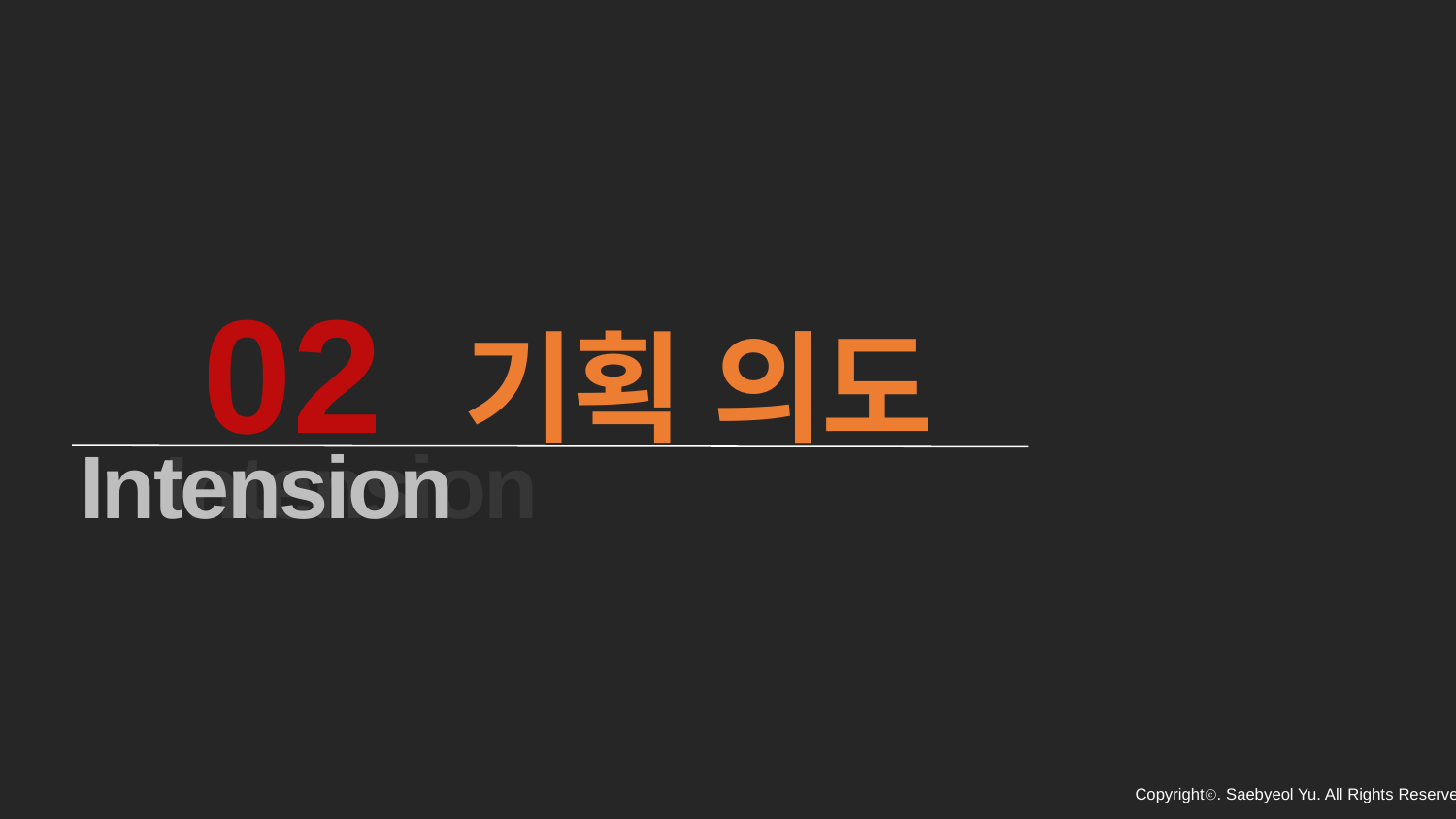

02 기획 의도
Intension

Intension
Copyrightⓒ. Saebyeol Yu. All Rights Reserved.